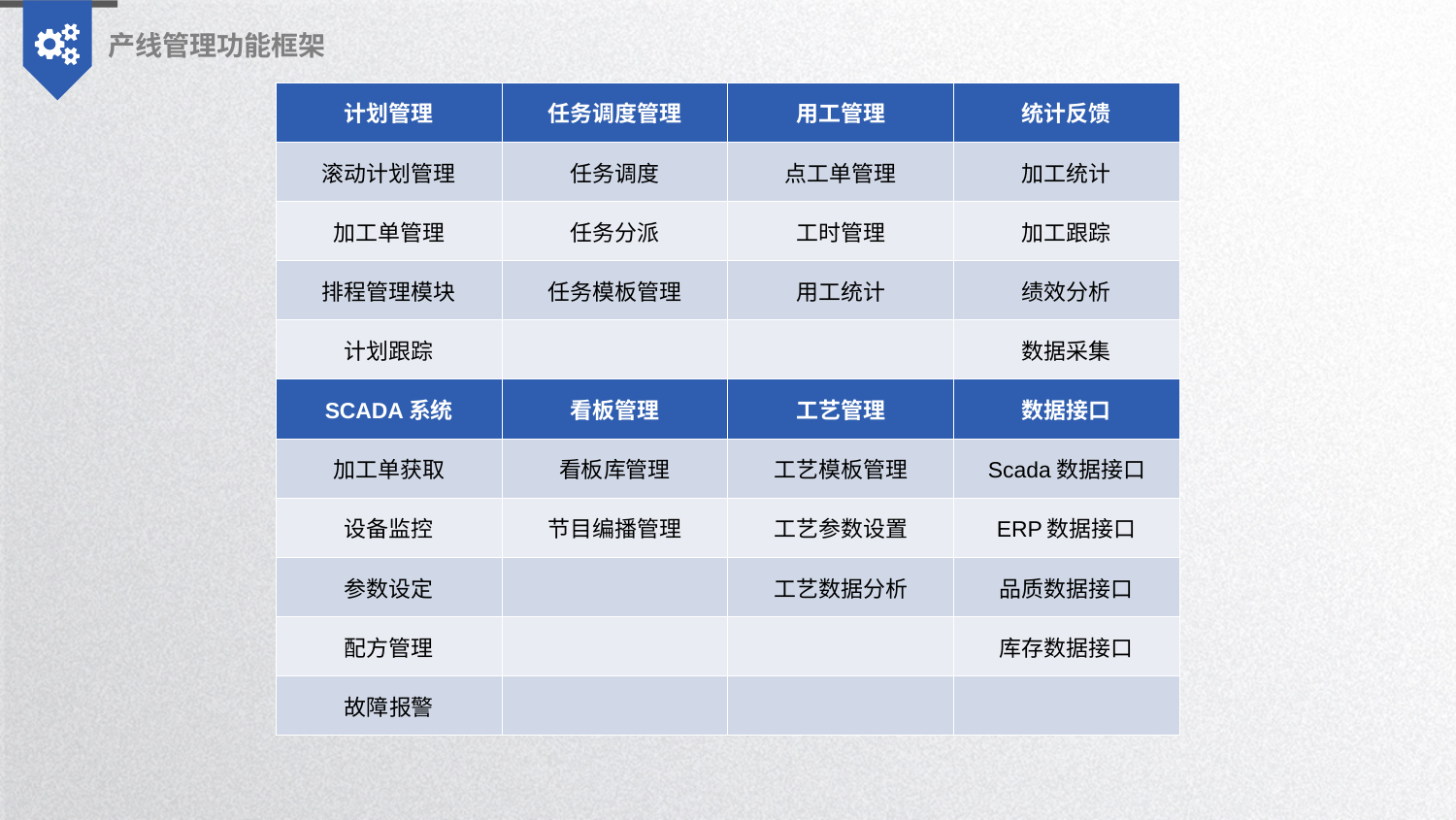

产线管理功能框架
| 计划管理 | 任务调度管理 | 用工管理 | 统计反馈 |
| --- | --- | --- | --- |
| 滚动计划管理 | 任务调度 | 点工单管理 | 加工统计 |
| 加工单管理 | 任务分派 | 工时管理 | 加工跟踪 |
| 排程管理模块 | 任务模板管理 | 用工统计 | 绩效分析 |
| 计划跟踪 |  |  | 数据采集 |
| SCADA系统 | 看板管理 | 工艺管理 | 数据接口 |
| --- | --- | --- | --- |
| 加工单获取 | 看板库管理 | 工艺模板管理 | Scada数据接口 |
| 设备监控 | 节目编播管理 | 工艺参数设置 | ERP数据接口 |
| 参数设定 |  | 工艺数据分析 | 品质数据接口 |
| 配方管理 |  |  | 库存数据接口 |
| 故障报警 |  |  |  |